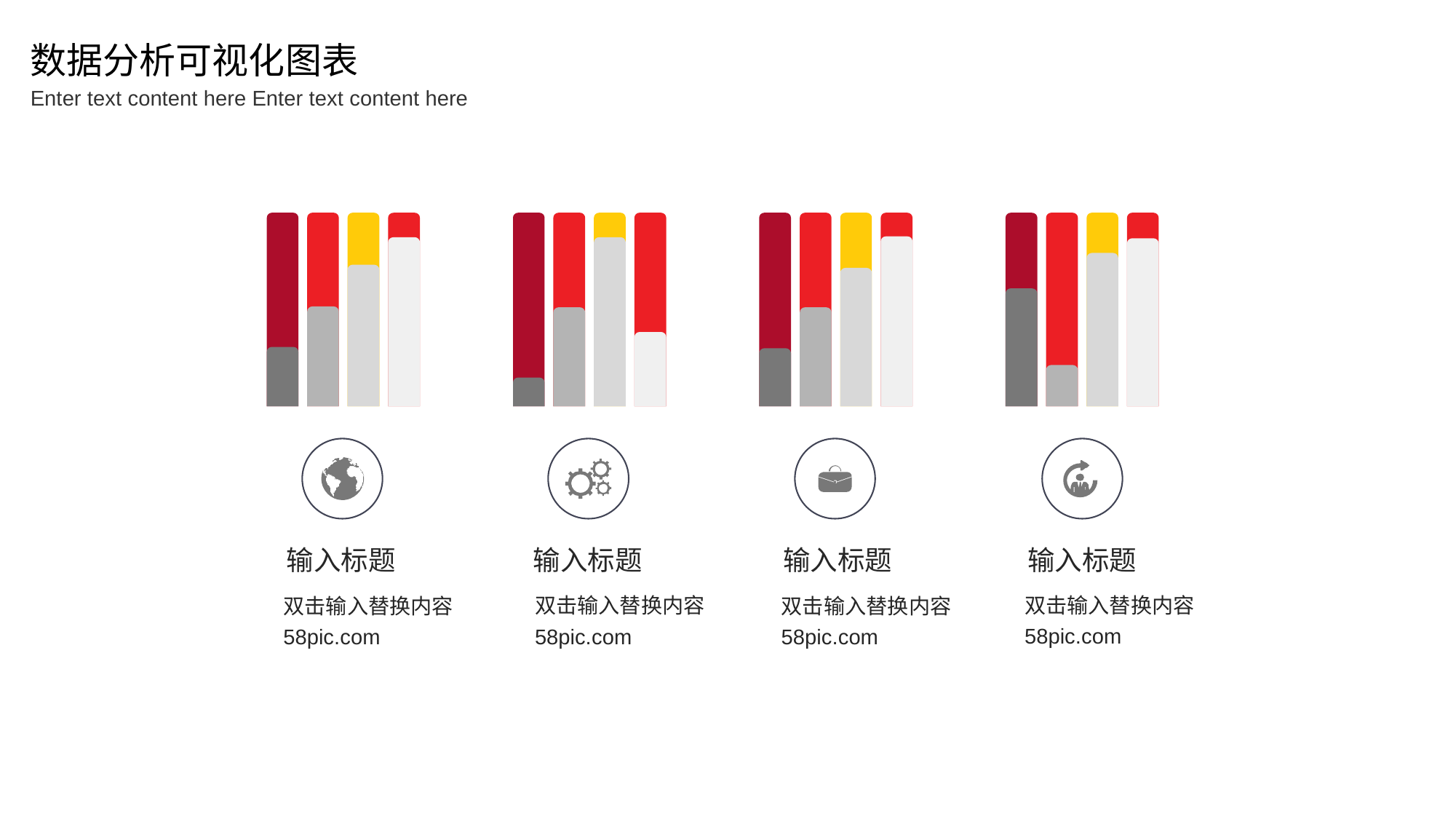

数据分析可视化图表
Enter text content here Enter text content here

输入标题
输入标题
输入标题
输入标题
双击输入替换内容58pic.com
双击输入替换内容58pic.com
双击输入替换内容58pic.com
双击输入替换内容58pic.com